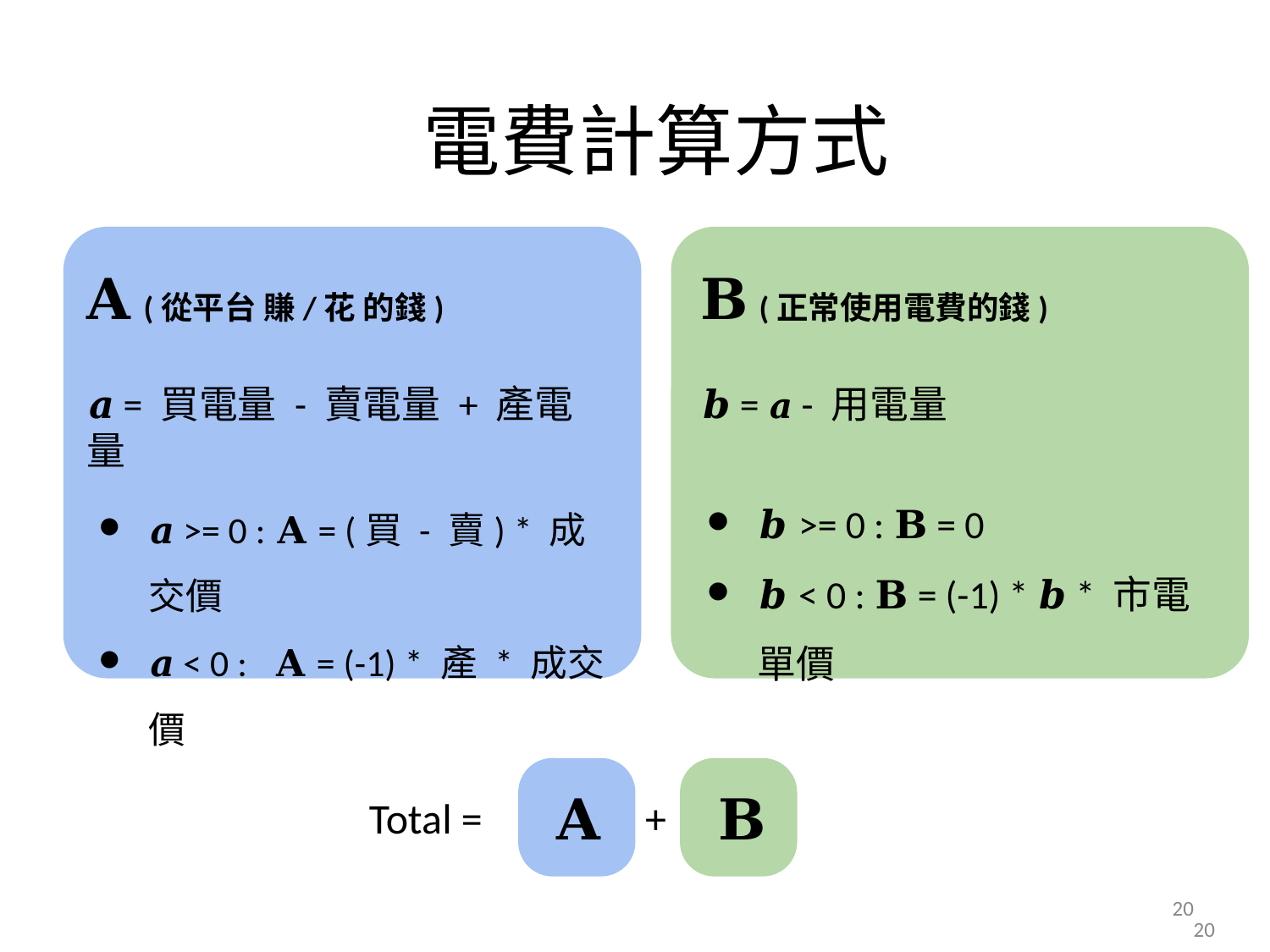

# 電費計算方式

𝚨 (從平台 賺/花 的錢)
𝚩 (正常使用電費的錢)
𝒂 = 買電量 - 賣電量 + 產電量
𝒂 >= 0 : 𝚨 = (買 - 賣) * 成交價
𝒂 < 0 :   𝚨 = (-1) * 產 * 成交價
𝒃 = 𝒂 - 用電量
𝒃 >= 0 : 𝚩 = 0
𝒃 < 0 : 𝚩 = (-1) * 𝒃 * 市電單價
𝚨
𝚩
Total =
+
20
20